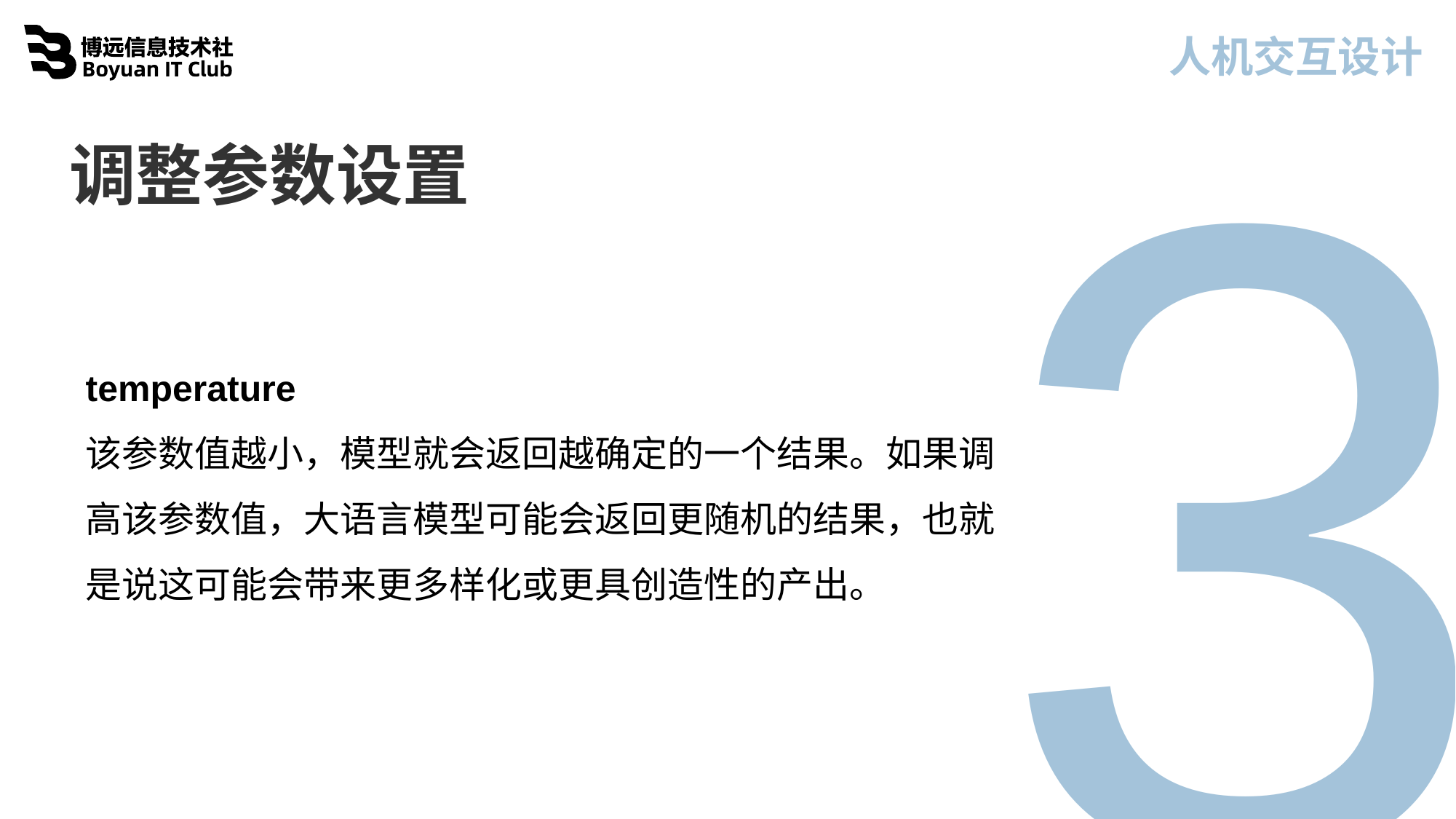

2
3

人机交互设计
         调整参数设置
temperature
该参数值越小，模型就会返回越确定的一个结果。如果调高该参数值，大语言模型可能会返回更随机的结果，也就是说这可能会带来更多样化或更具创造性的产出。